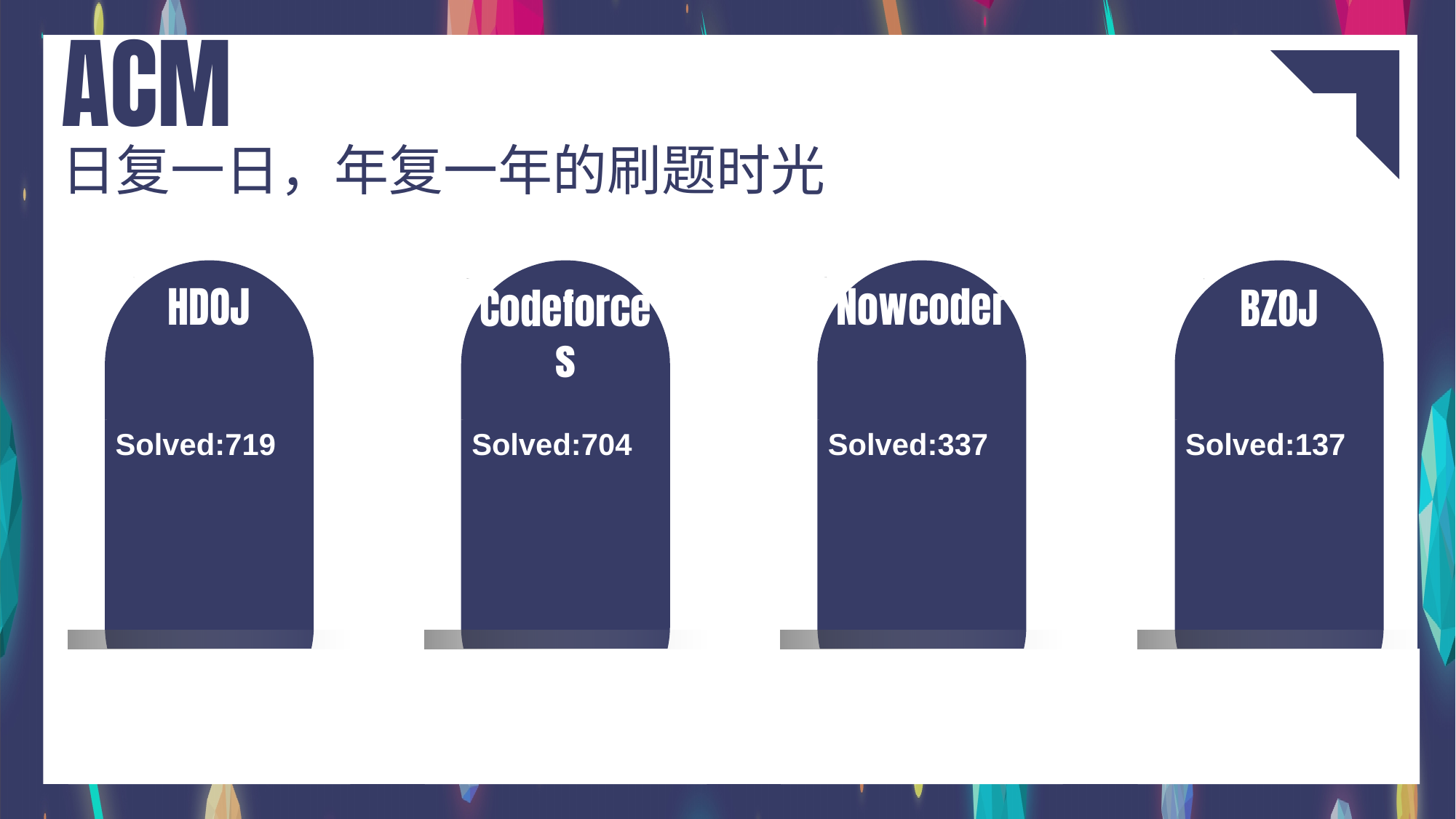

ACM
日复一日，年复一年的刷题时光

HDOJ
Nowcoder
BZOJ
Codeforces
Solved:719
Solved:704
Solved:337
Solved:137